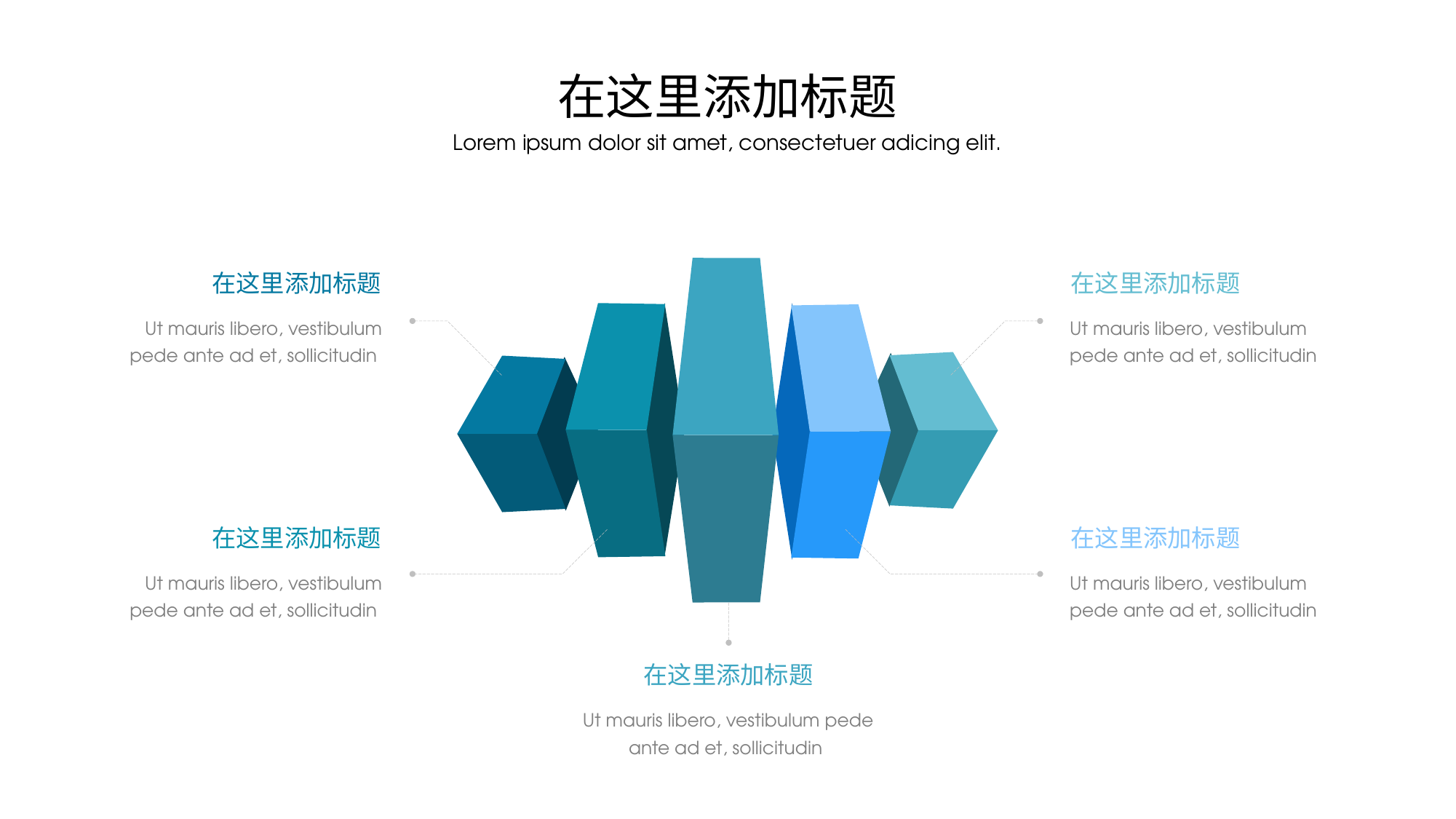

在这里添加标题
Lorem ipsum dolor sit amet, consectetuer adicing elit.

在这里添加标题
在这里添加标题
Ut mauris libero, vestibulum pede ante ad et, sollicitudin
Ut mauris libero, vestibulum pede ante ad et, sollicitudin
在这里添加标题
在这里添加标题
Ut mauris libero, vestibulum pede ante ad et, sollicitudin
Ut mauris libero, vestibulum pede ante ad et, sollicitudin
在这里添加标题
Ut mauris libero, vestibulum pede ante ad et, sollicitudin